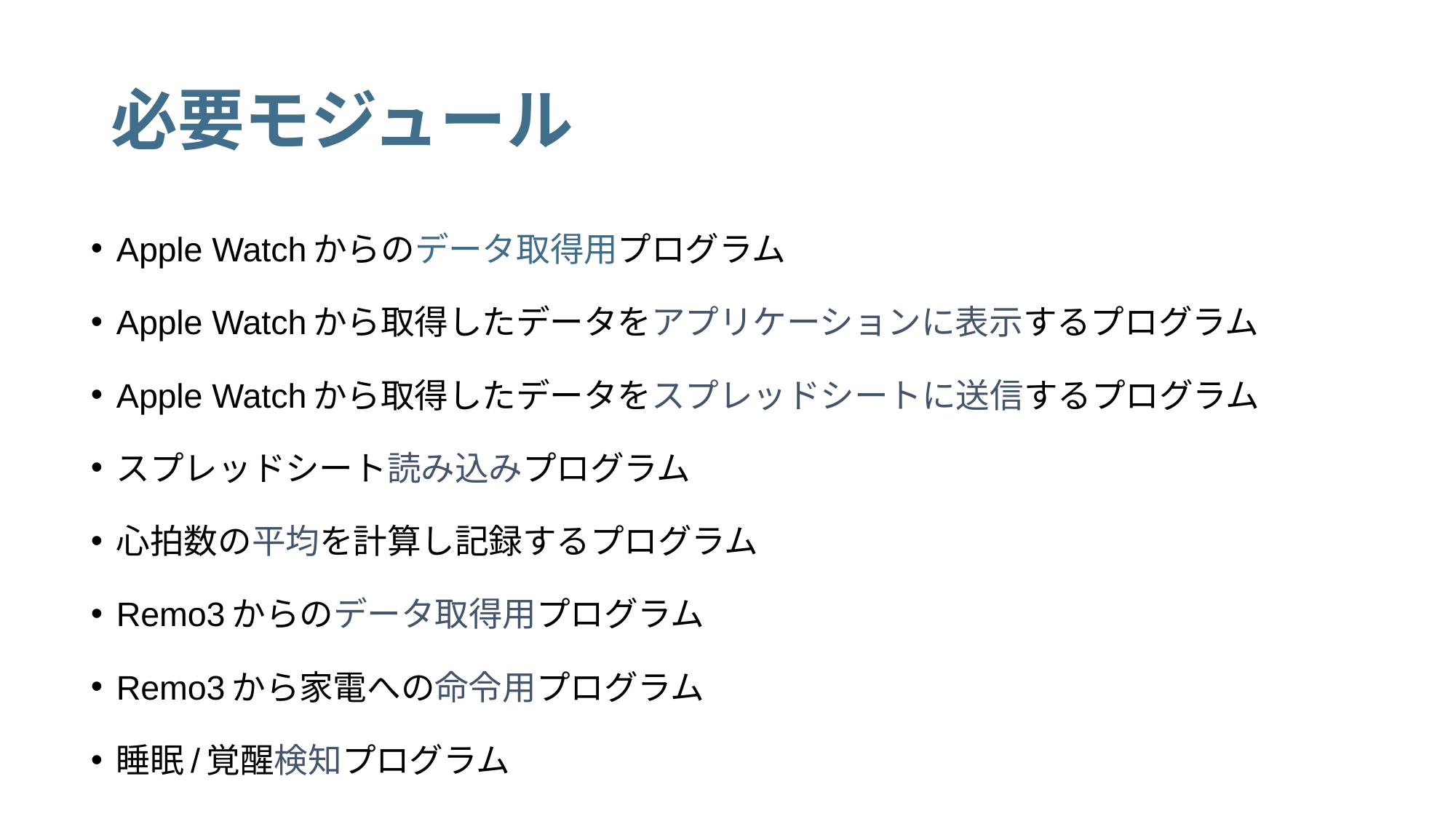

# 必要モジュール
Apple Watchからのデータ取得用プログラム
Apple Watchから取得したデータをアプリケーションに表示するプログラム
Apple Watchから取得したデータをスプレッドシートに送信するプログラム
スプレッドシート読み込みプログラム
心拍数の平均を計算し記録するプログラム
Remo3からのデータ取得用プログラム
Remo3から家電への命令用プログラム
睡眠/覚醒検知プログラム